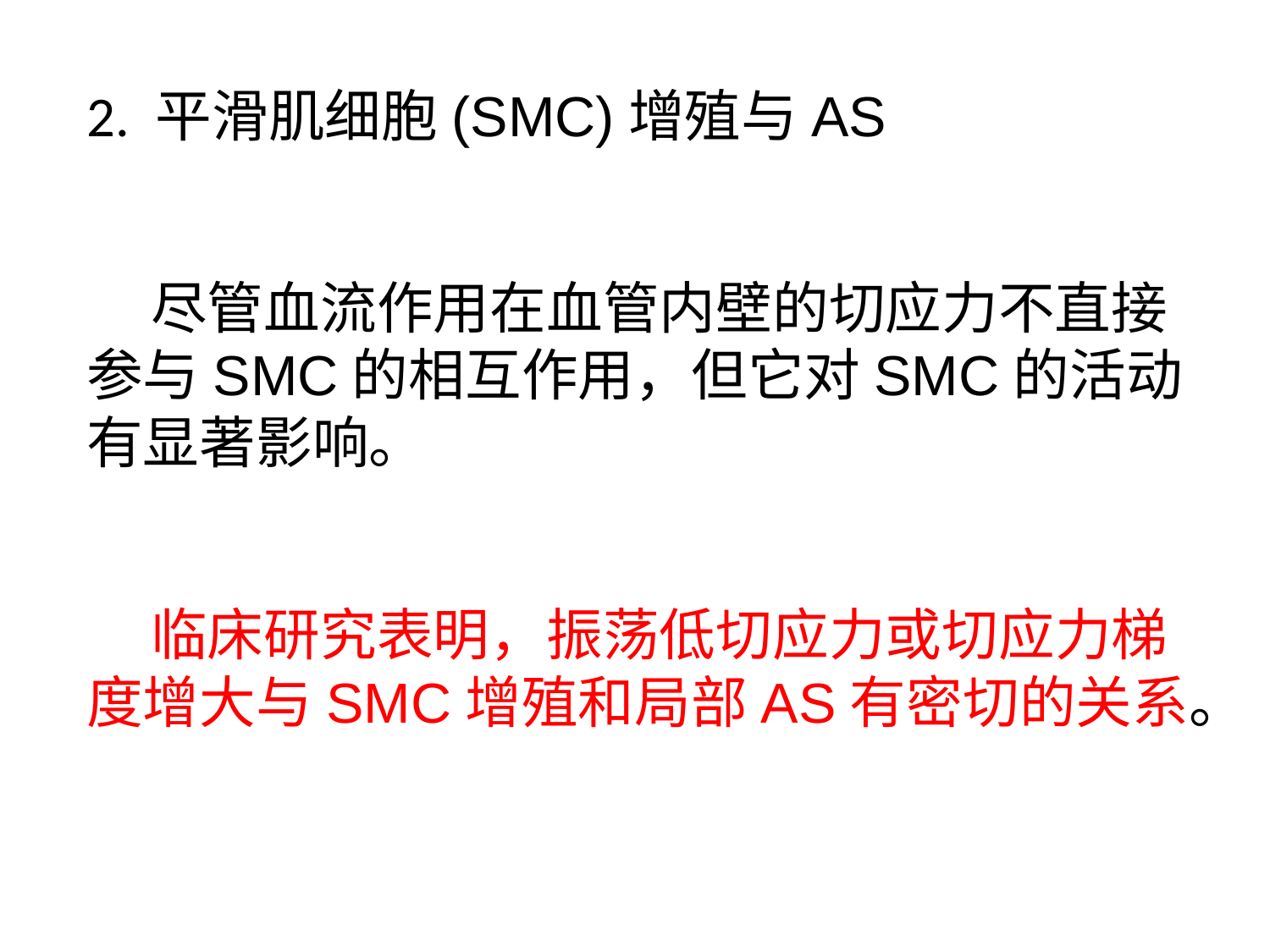

2. 平滑肌细胞(SMC)增殖与AS

    尽管血流作用在血管内壁的切应力不直接参与SMC的相互作用，但它对SMC的活动有显著影响。

    临床研究表明，振荡低切应力或切应力梯度增大与SMC增殖和局部AS有密切的关系。